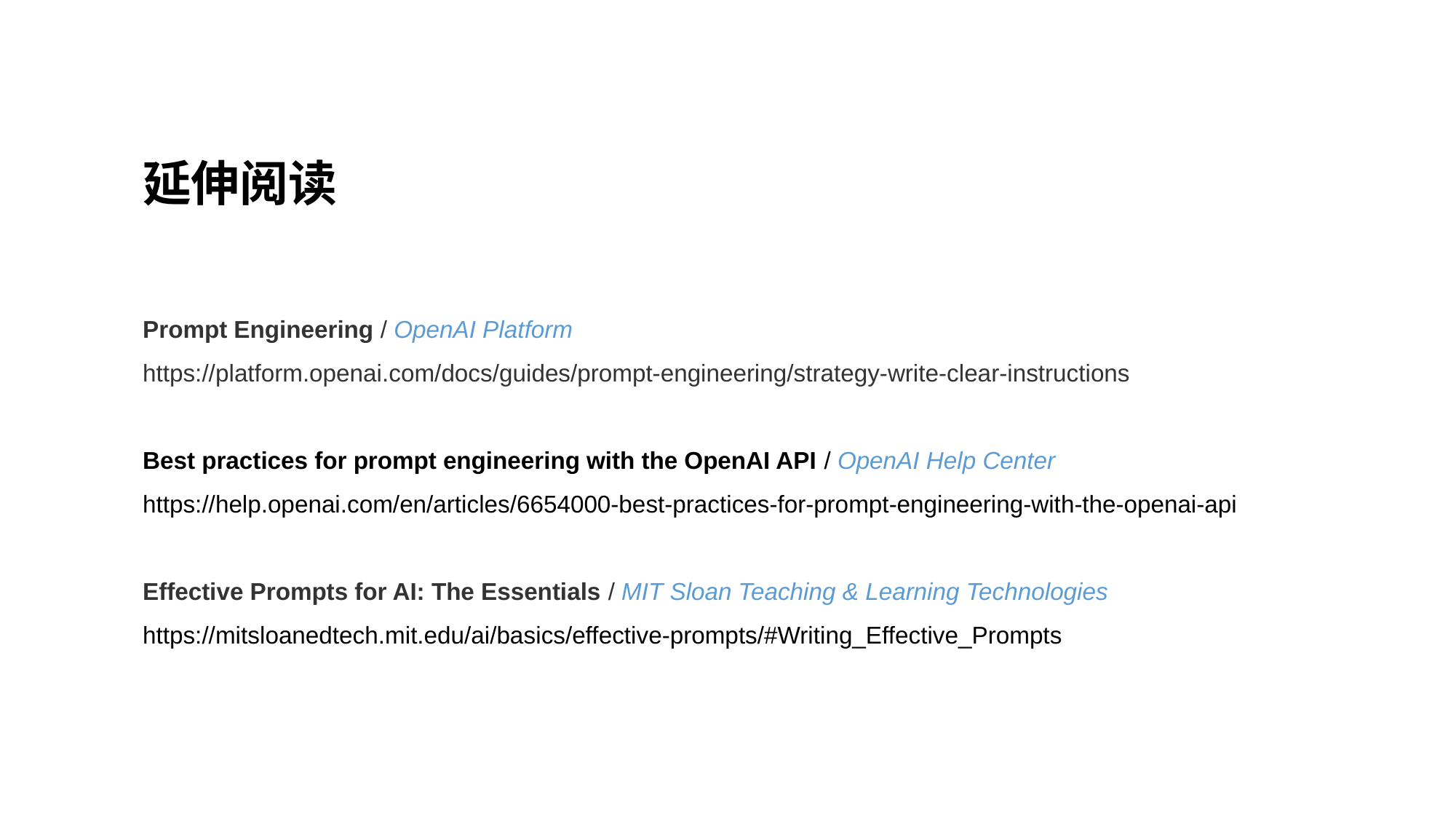

延伸阅读
Prompt Engineering / OpenAI Platform
https://platform.openai.com/docs/guides/prompt-engineering/strategy-write-clear-instructions

Best practices for prompt engineering with the OpenAI API / OpenAI Help Center
https://help.openai.com/en/articles/6654000-best-practices-for-prompt-engineering-with-the-openai-api

Effective Prompts for AI: The Essentials / MIT Sloan Teaching & Learning Technologies
https://mitsloanedtech.mit.edu/ai/basics/effective-prompts/#Writing_Effective_Prompts